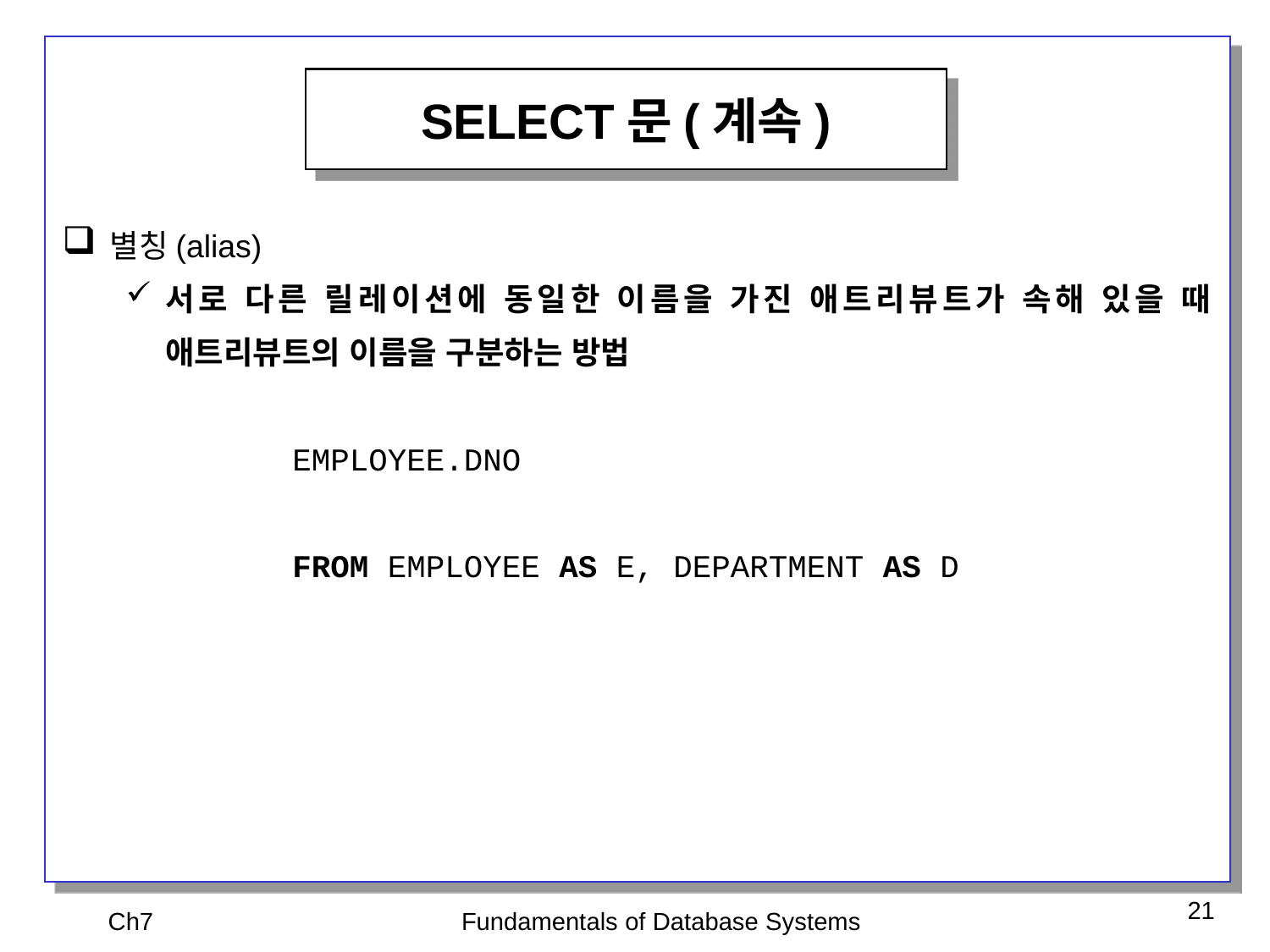

SELECT문(계속)
별칭(alias)
서로 다른 릴레이션에 동일한 이름을 가진 애트리뷰트가 속해 있을 때 애트리뷰트의 이름을 구분하는 방법

		EMPLOYEE.DNO

		FROM EMPLOYEE AS E, DEPARTMENT AS D

Ch7
Fundamentals of Database Systems
21